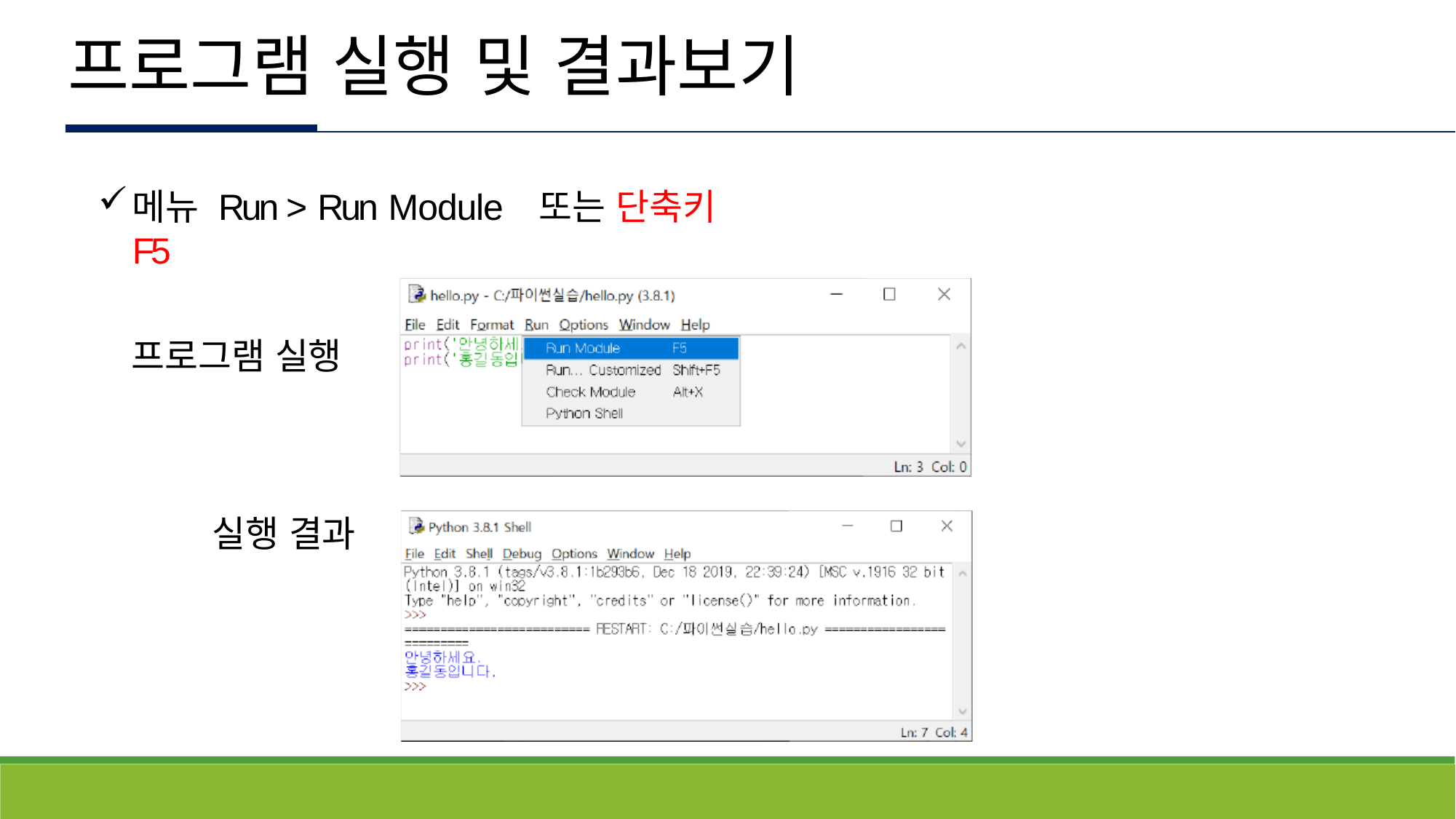

# 프로그램 실행 및 결과보기

메뉴 Run > Run Module	또는 단축키 F5

프로그램 실행

실행 결과